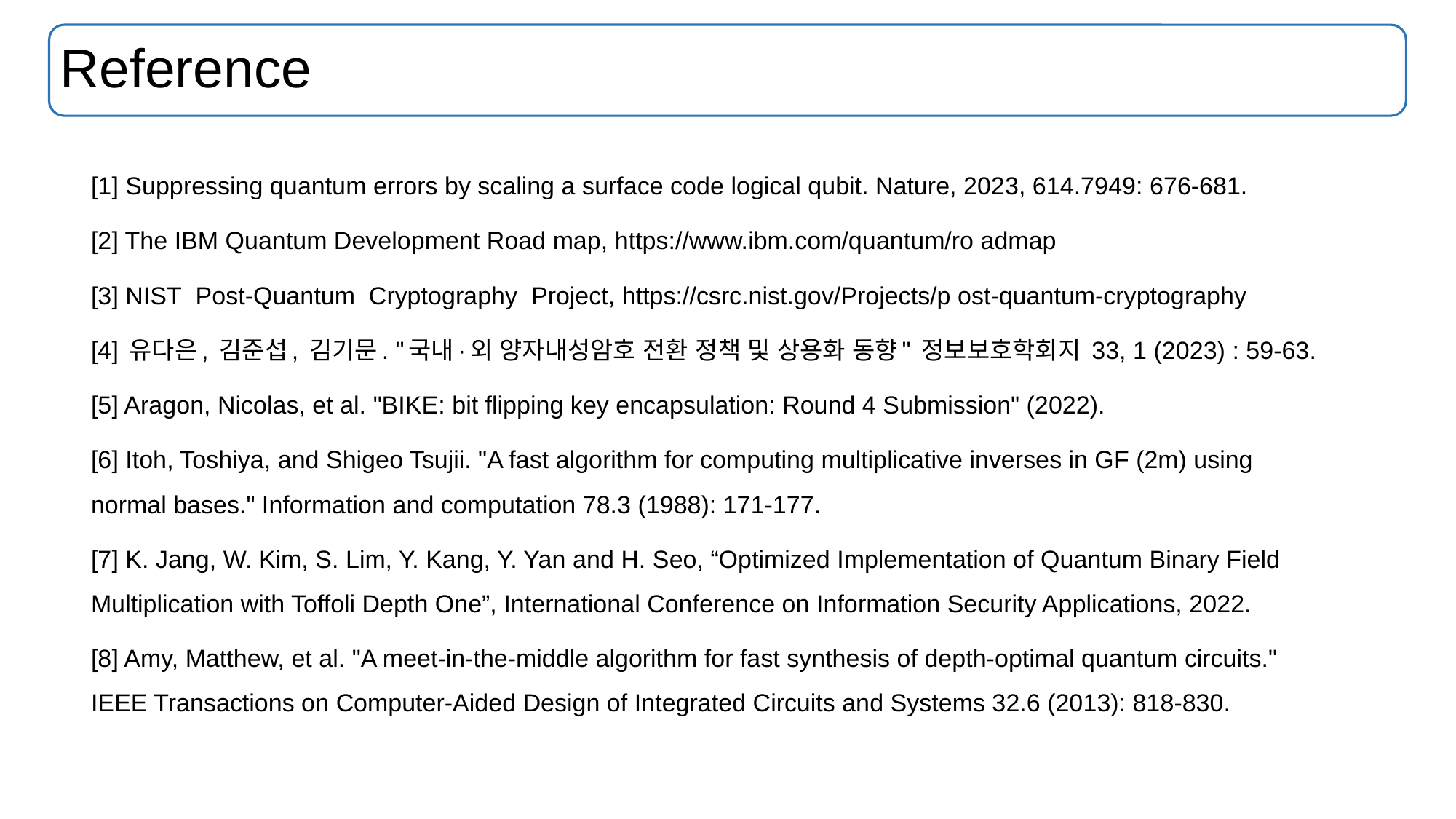

# Reference
[1] Suppressing quantum errors by scaling a surface code logical qubit. Nature, 2023, 614.7949: 676-681.
[2] The IBM Quantum Development Road map, https://www.ibm.com/quantum/ro admap
[3] NIST  Post-Quantum  Cryptography  Project, https://csrc.nist.gov/Projects/p ost-quantum-cryptography
[4] 유다은, 김준섭, 김기문. "국내·외 양자내성암호 전환 정책 및 상용화 동향" 정보보호학회지 33, 1 (2023) : 59-63.
[5] Aragon, Nicolas, et al. "BIKE: bit flipping key encapsulation: Round 4 Submission" (2022).
[6] Itoh, Toshiya, and Shigeo Tsujii. "A fast algorithm for computing multiplicative inverses in GF (2m) using normal bases." Information and computation 78.3 (1988): 171-177.
[7] K. Jang, W. Kim, S. Lim, Y. Kang, Y. Yan and H. Seo, “Optimized Implementation of Quantum Binary Field Multiplication with Toffoli Depth One”, International Conference on Information Security Applications, 2022.
[8] Amy, Matthew, et al. "A meet-in-the-middle algorithm for fast synthesis of depth-optimal quantum circuits." IEEE Transactions on Computer-Aided Design of Integrated Circuits and Systems 32.6 (2013): 818-830.